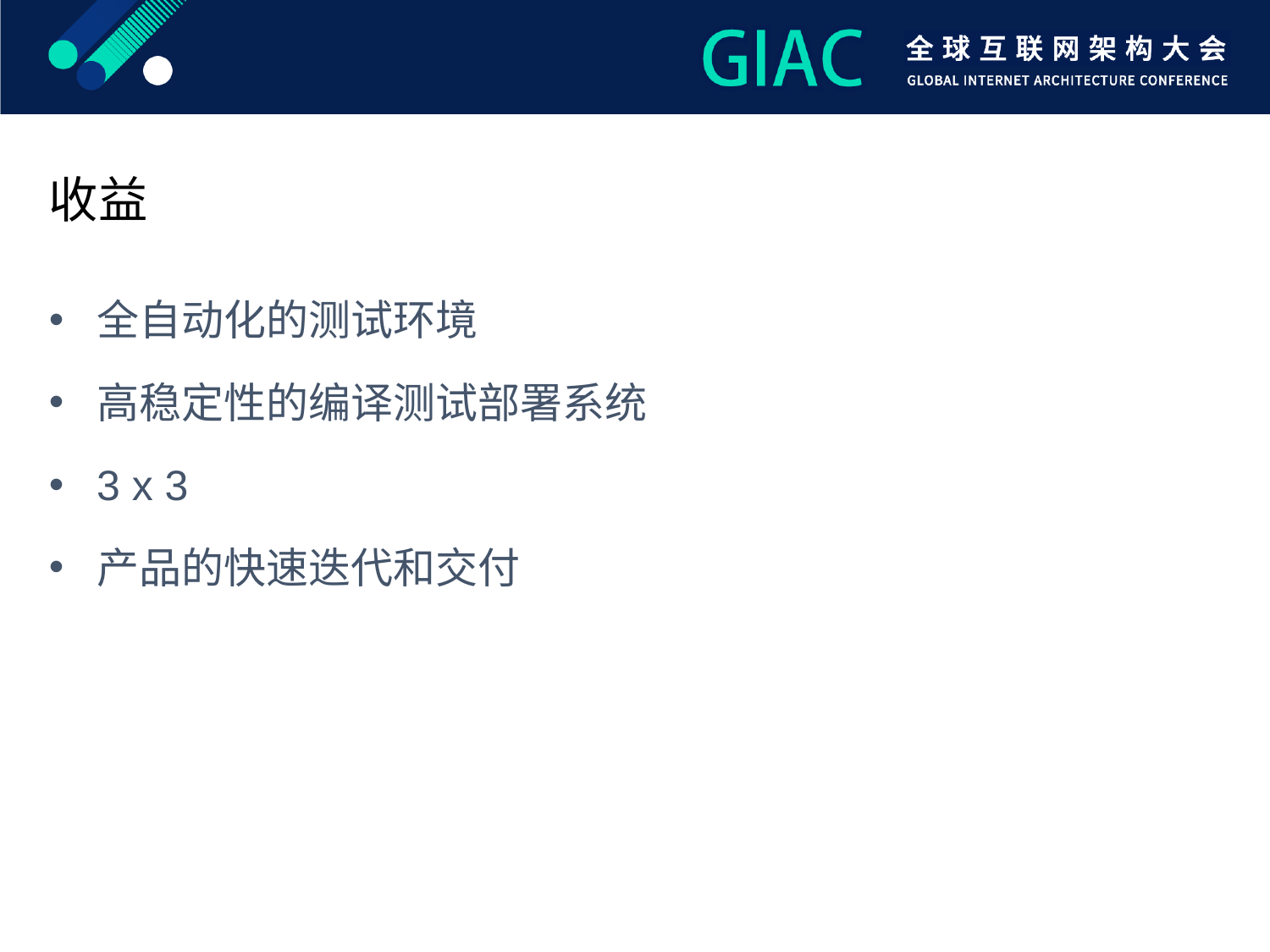

收益
全自动化的测试环境
高稳定性的编译测试部署系统
3 x 3
产品的快速迭代和交付